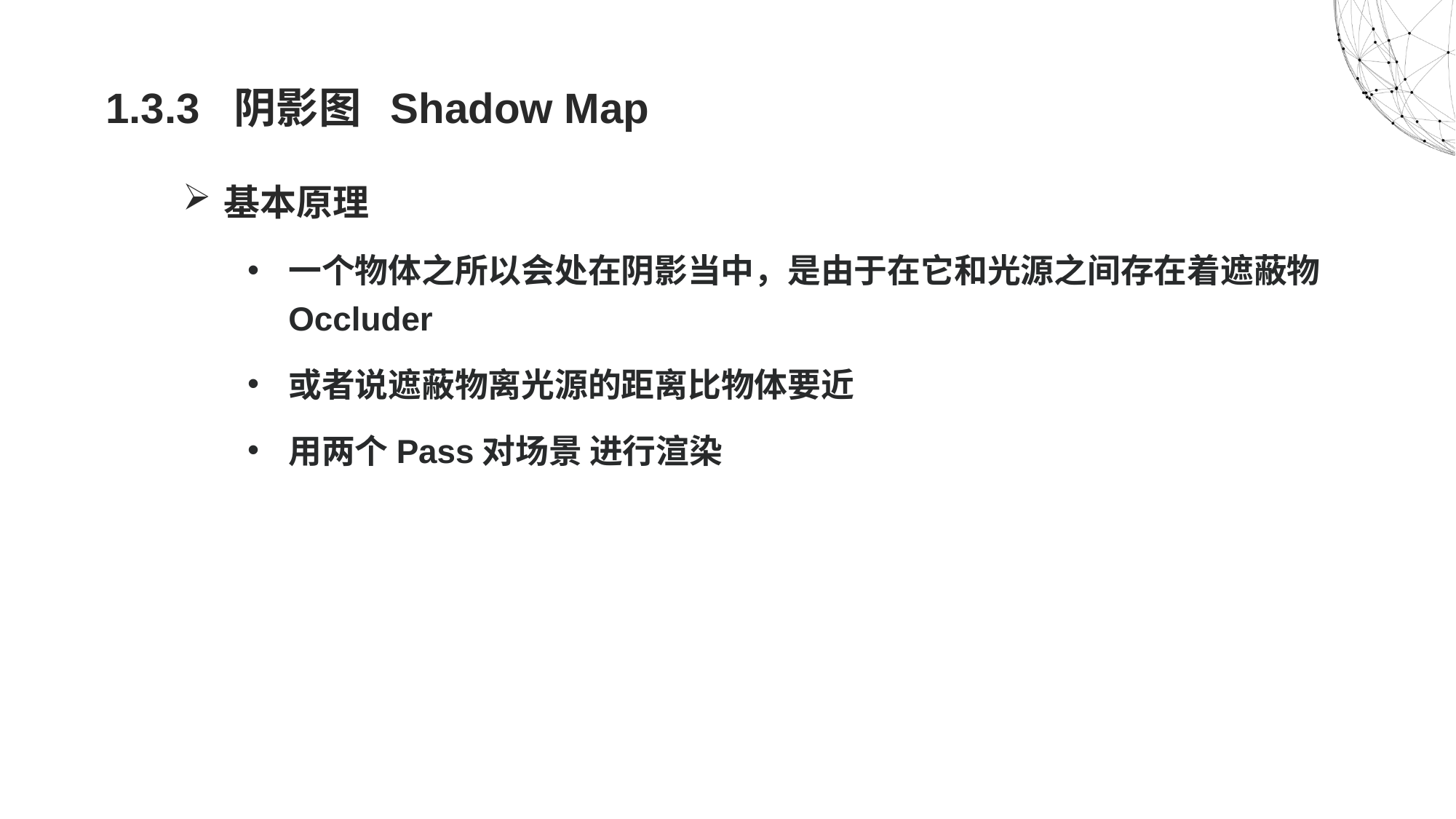

# 1.3.3  阴影图  Shadow Map
基本原理
一个物体之所以会处在阴影当中，是由于在它和光源之间存在着遮蔽物Occluder
或者说遮蔽物离光源的距离比物体要近
用两个Pass对场景 进行渲染